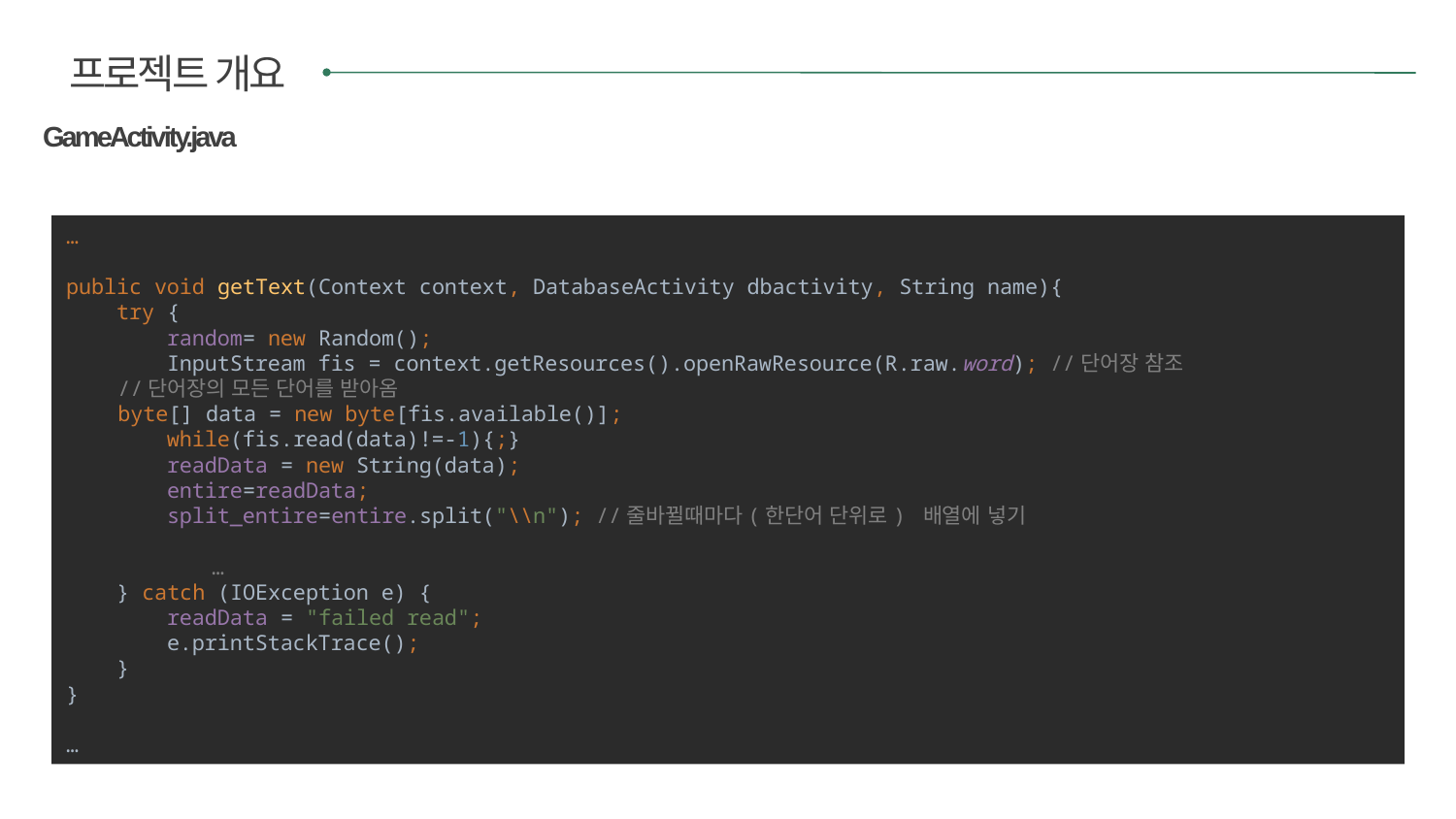

프로젝트 개요
GameActivity.java
…

public void getText(Context context, DatabaseActivity dbactivity, String name){
    try {
        random= new Random();
        InputStream fis = context.getResources().openRawResource(R.raw.word); //단어장 참조
        //단어장의 모든 단어를 받아옴
        byte[] data = new byte[fis.available()];
        while(fis.read(data)!=-1){;}
        readData = new String(data);
        entire=readData;
        split_entire=entire.split("\\n"); //줄바뀔때마다(한단어 단위로) 배열에 넣기
	…
    } catch (IOException e) {
        readData = "failed read";
        e.printStackTrace();
    }
}

…